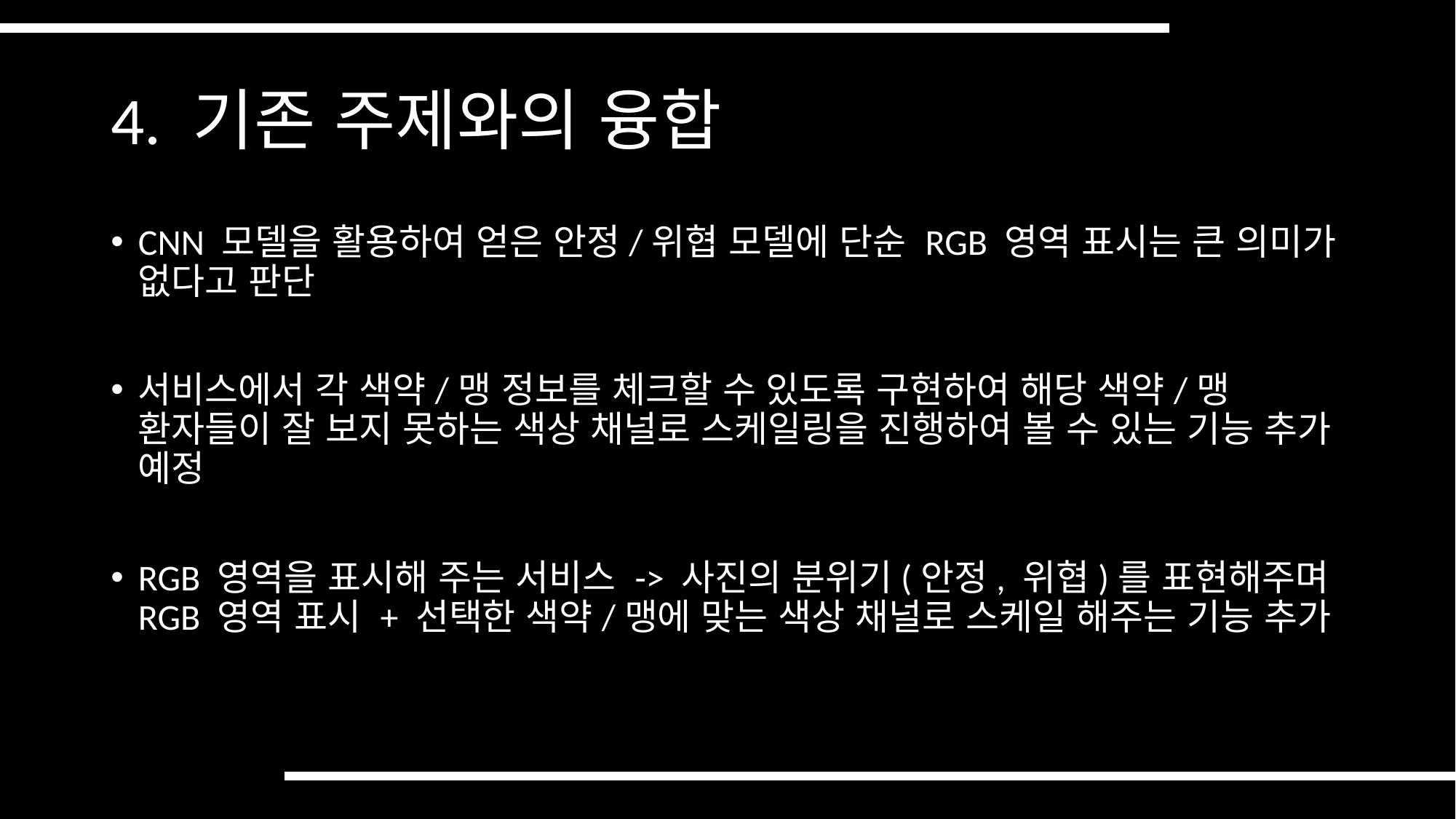

# 4. 기존 주제와의 융합
CNN 모델을 활용하여 얻은 안정/위협 모델에 단순 RGB 영역 표시는 큰 의미가 없다고 판단

서비스에서 각 색약/맹 정보를 체크할 수 있도록 구현하여 해당 색약/맹 환자들이 잘 보지 못하는 색상 채널로 스케일링을 진행하여 볼 수 있는 기능 추가 예정

RGB 영역을 표시해 주는 서비스 -> 사진의 분위기(안정, 위협)를 표현해주며 RGB 영역 표시 + 선택한 색약/맹에 맞는 색상 채널로 스케일 해주는 기능 추가